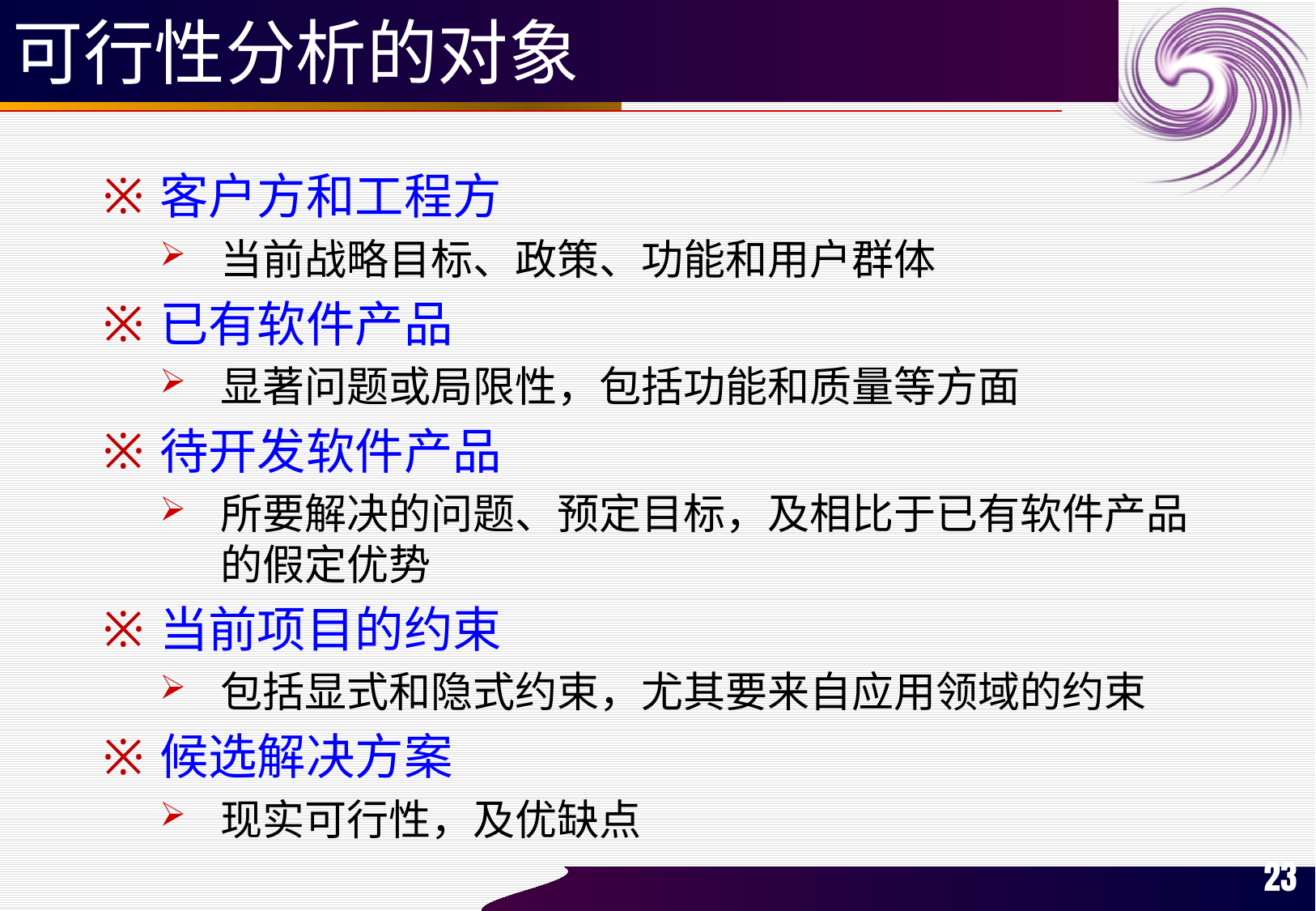

# 可行性分析的对象
客户方和工程方
当前战略目标、政策、功能和用户群体
已有软件产品
显著问题或局限性，包括功能和质量等方面
待开发软件产品
所要解决的问题、预定目标，及相比于已有软件产品的假定优势
当前项目的约束
包括显式和隐式约束，尤其要来自应用领域的约束
候选解决方案
现实可行性，及优缺点
23